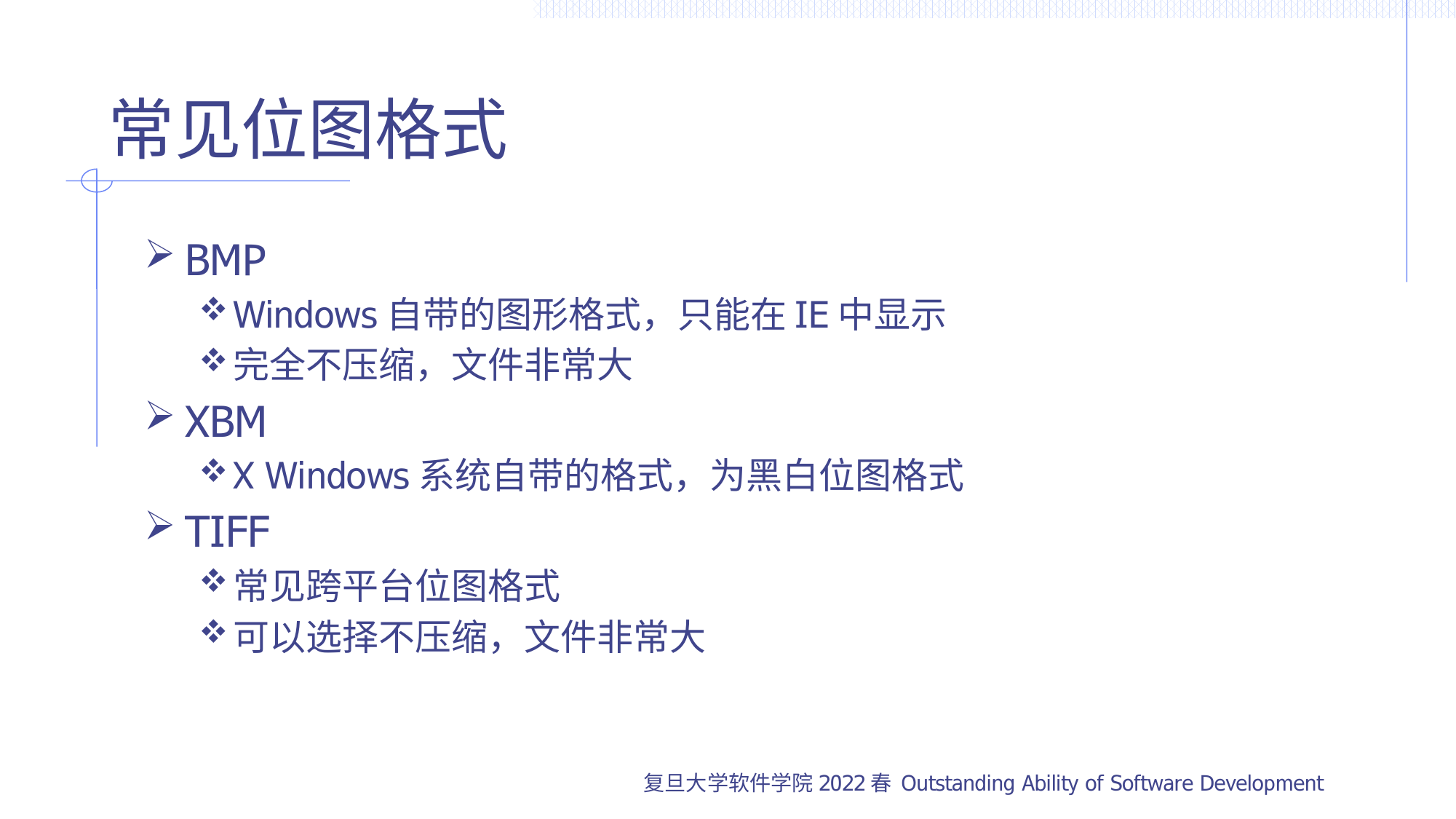

# 常见位图格式
BMP
Windows自带的图形格式，只能在IE中显示
完全不压缩，文件非常大
XBM
X Windows系统自带的格式，为黑白位图格式
TIFF
常见跨平台位图格式
可以选择不压缩，文件非常大